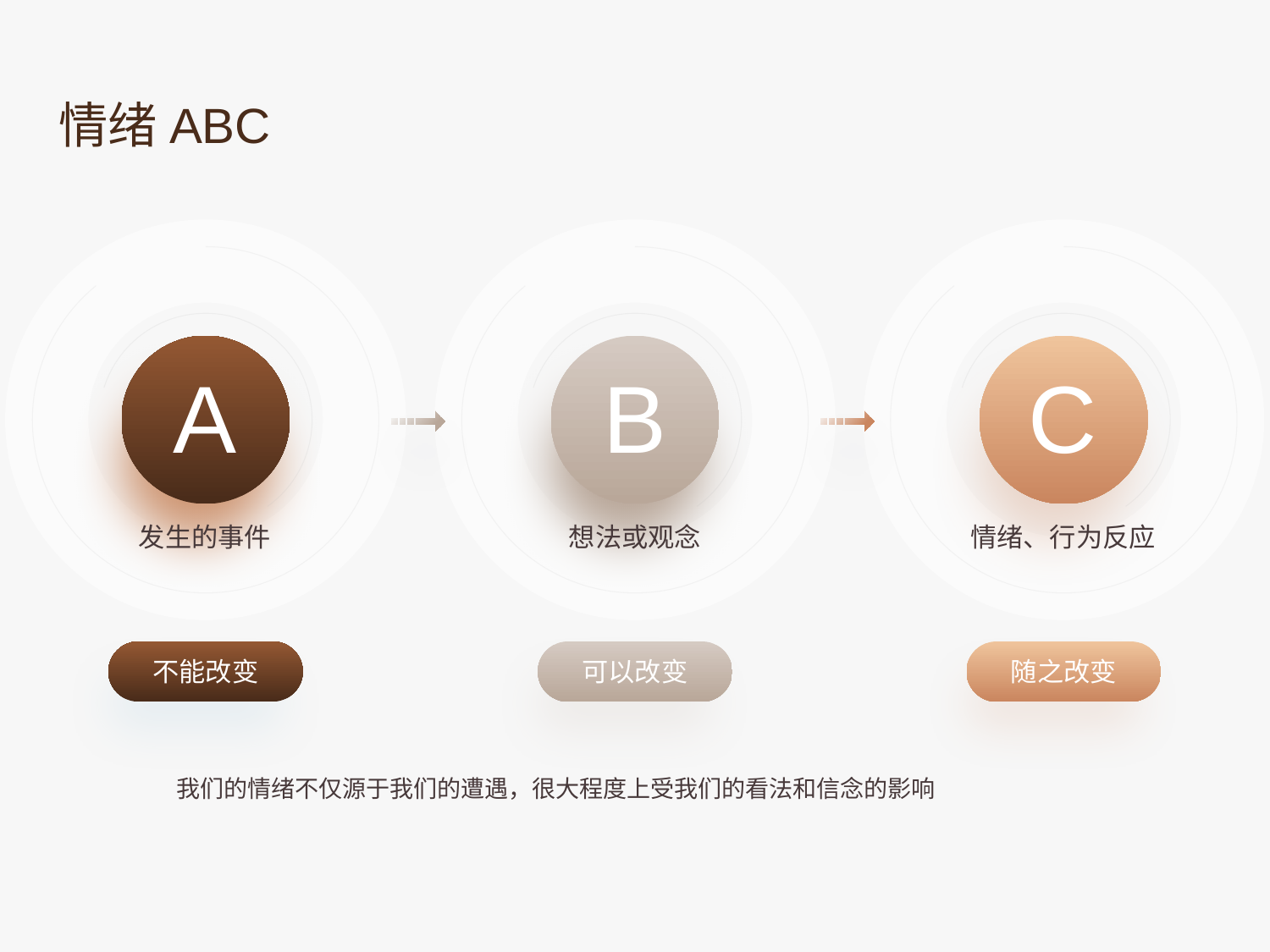

情绪ABC

A
B
C

发生的事件
想法或观念
情绪、行为反应

可以改变

不能改变
随之改变
我们的情绪不仅源于我们的遭遇，很大程度上受我们的看法和信念的影响